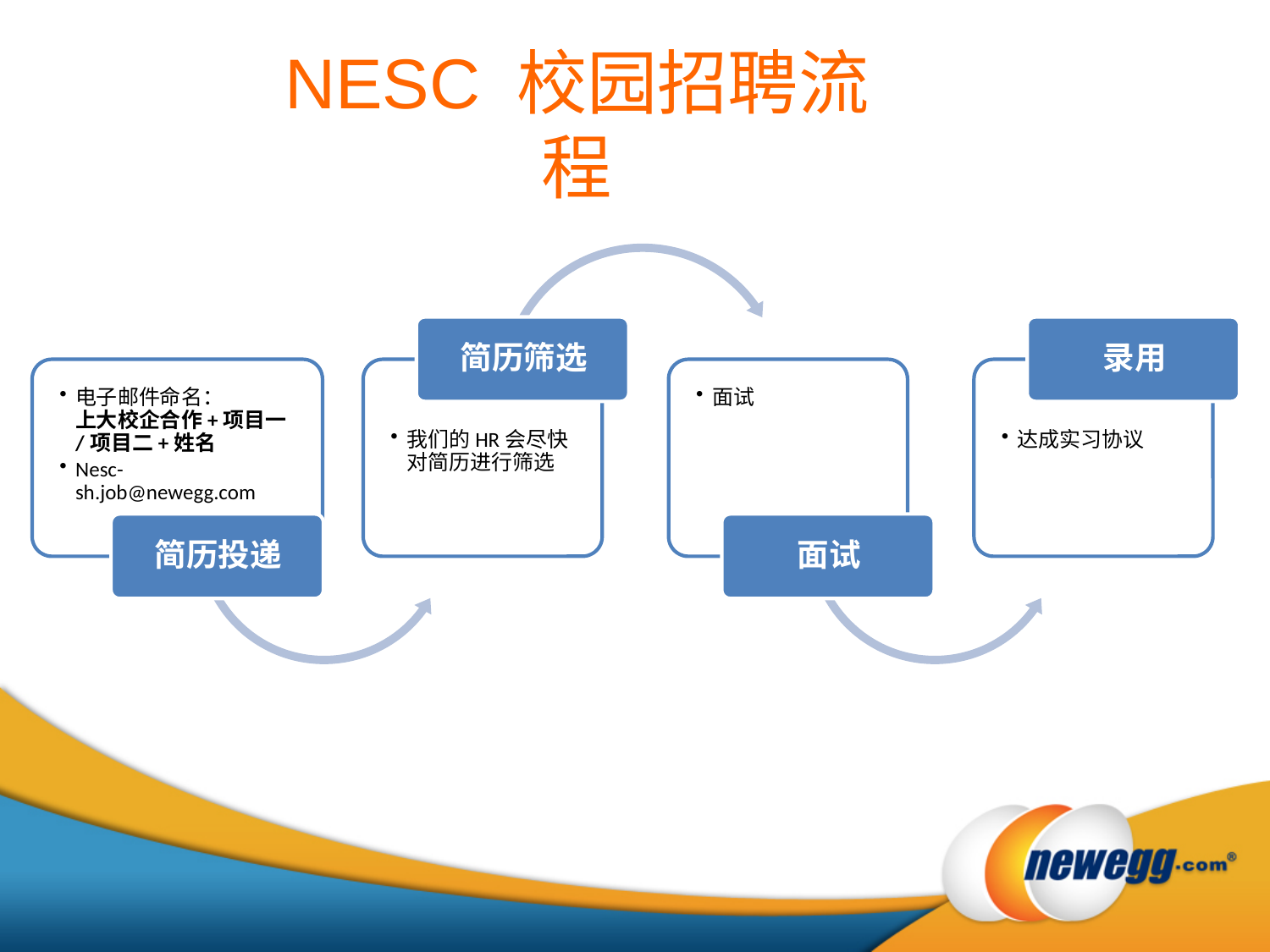

NESC 校园招聘流程
电子邮件命名：
上大校企合作+项目一/项目二+姓名
Nesc-sh.job@newegg.com
简历投递
我们的HR会尽快对简历进行筛选
简历筛选
面试
面试
达成实习协议
录用